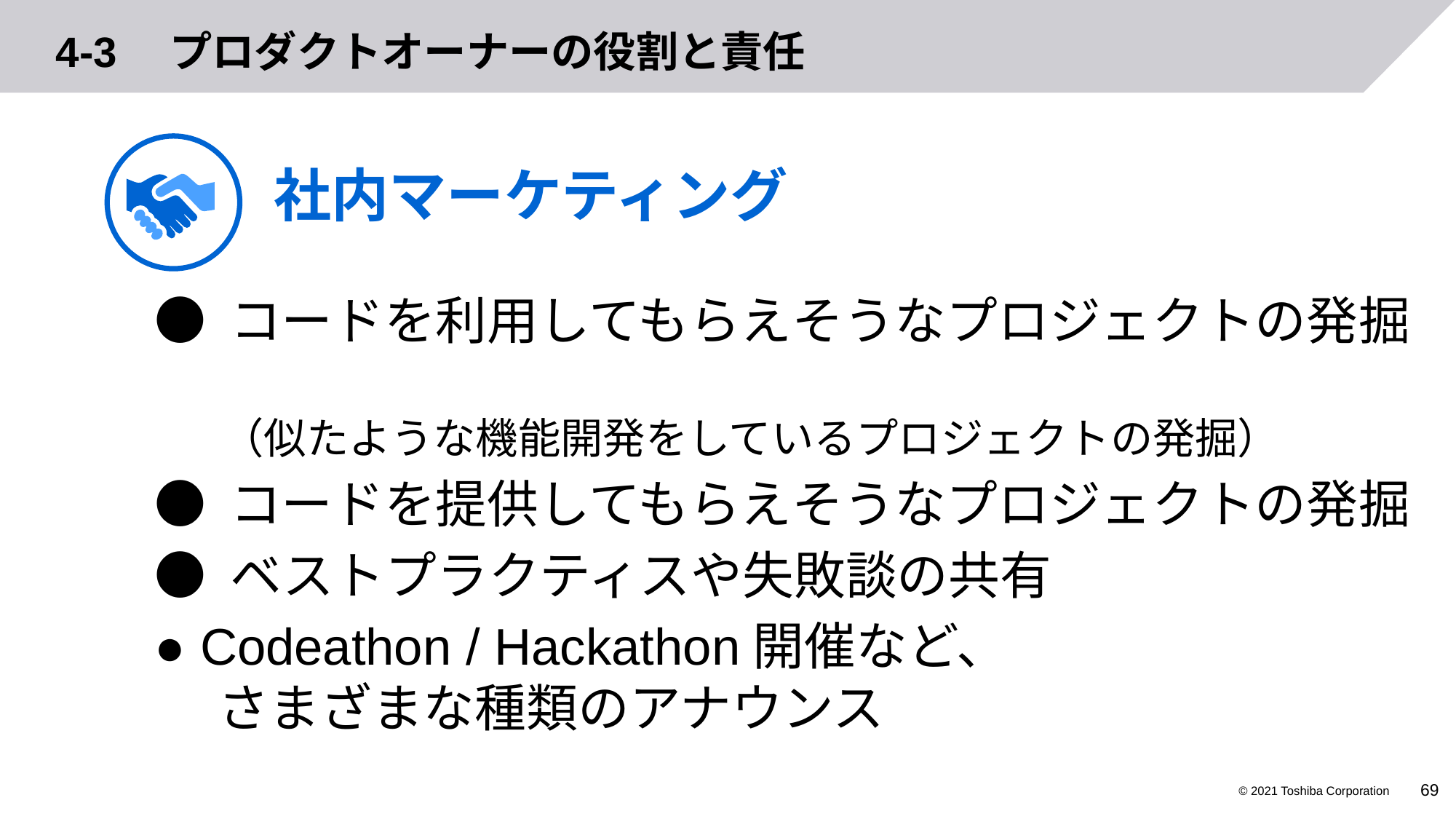

# 4-3　プロダクトオーナーの役割と責任

社内マーケティング
● コードを利用してもらえそうなプロジェクトの発掘
      （似たような機能開発をしているプロジェクトの発掘）
● コードを提供してもらえそうなプロジェクトの発掘
● ベストプラクティスや失敗談の共有
● Codeathon / Hackathon開催など、
　 さまざまな種類のアナウンス